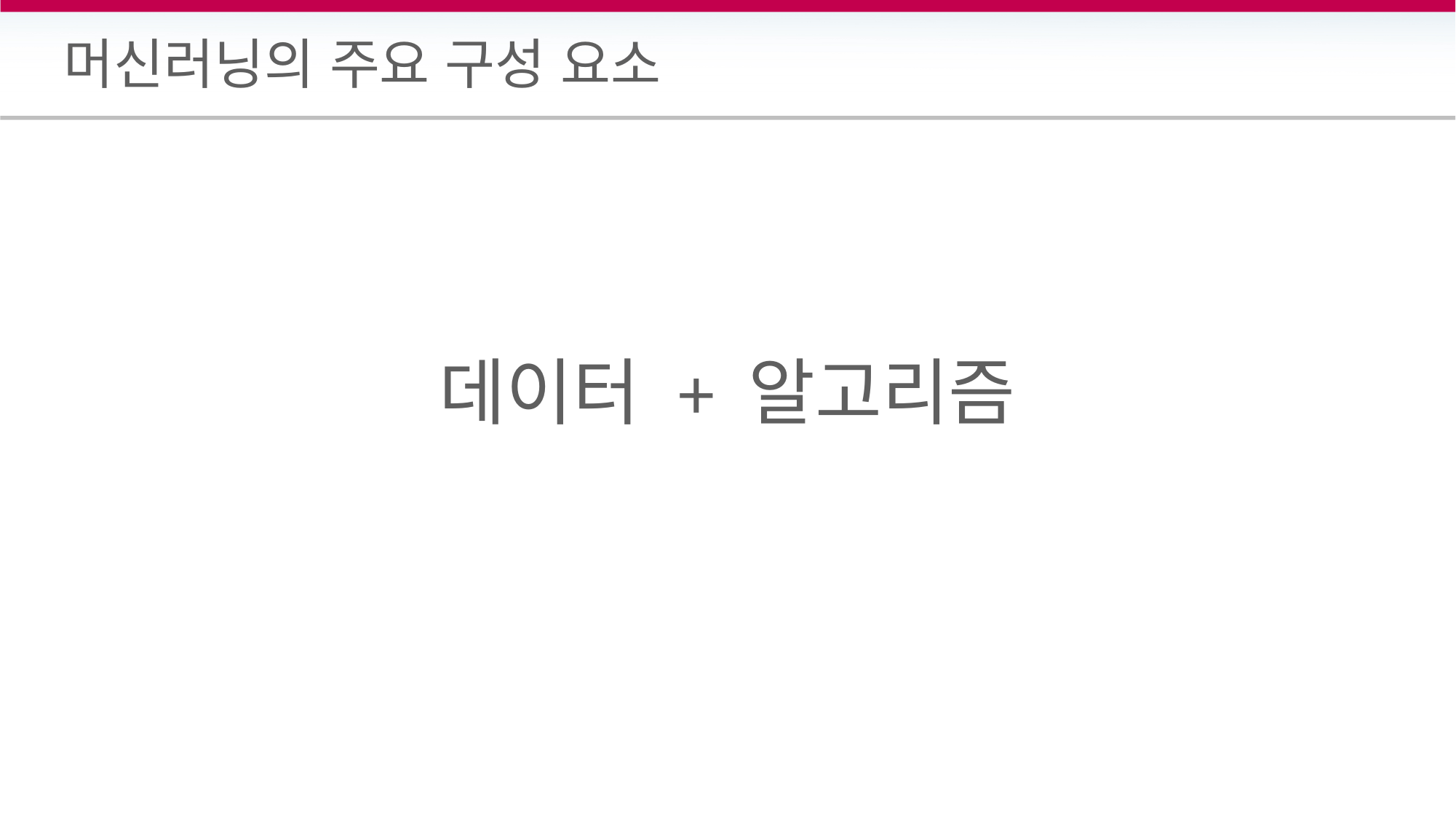

# 머신러닝의 주요 구성 요소
데이터 + 알고리즘